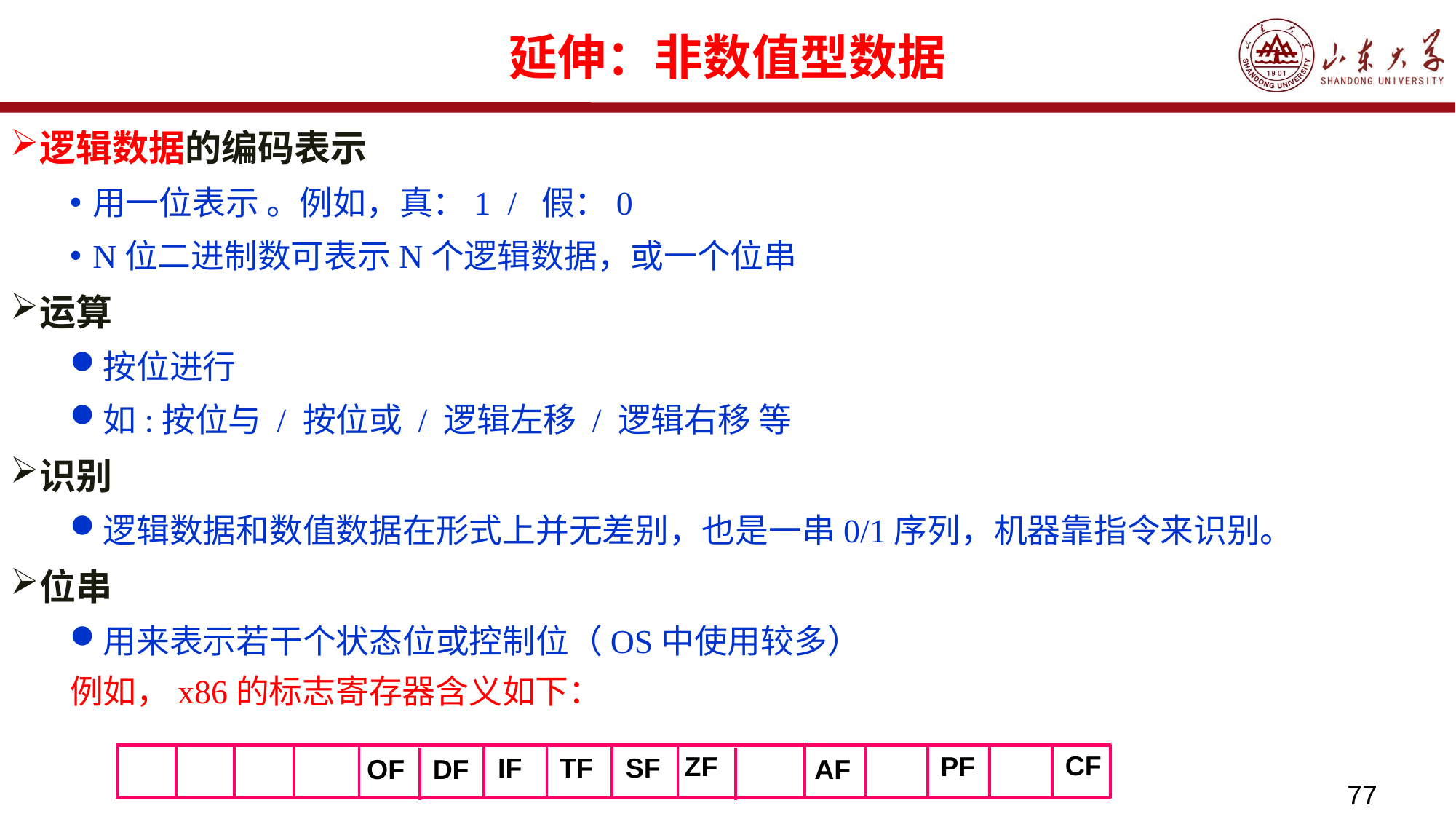

# 延伸：非数值型数据
逻辑数据的编码表示
用一位表示 。例如，真：1  /  假：0
N位二进制数可表示N个逻辑数据，或一个位串
运算
按位进行
如:按位与 / 按位或 / 逻辑左移 / 逻辑右移 等
识别
逻辑数据和数值数据在形式上并无差别，也是一串0/1序列，机器靠指令来识别。
位串
用来表示若干个状态位或控制位（OS中使用较多）
例如，x86的标志寄存器含义如下：

CF
ZF
PF

IF
TF
SF
OF
DF
AF
77